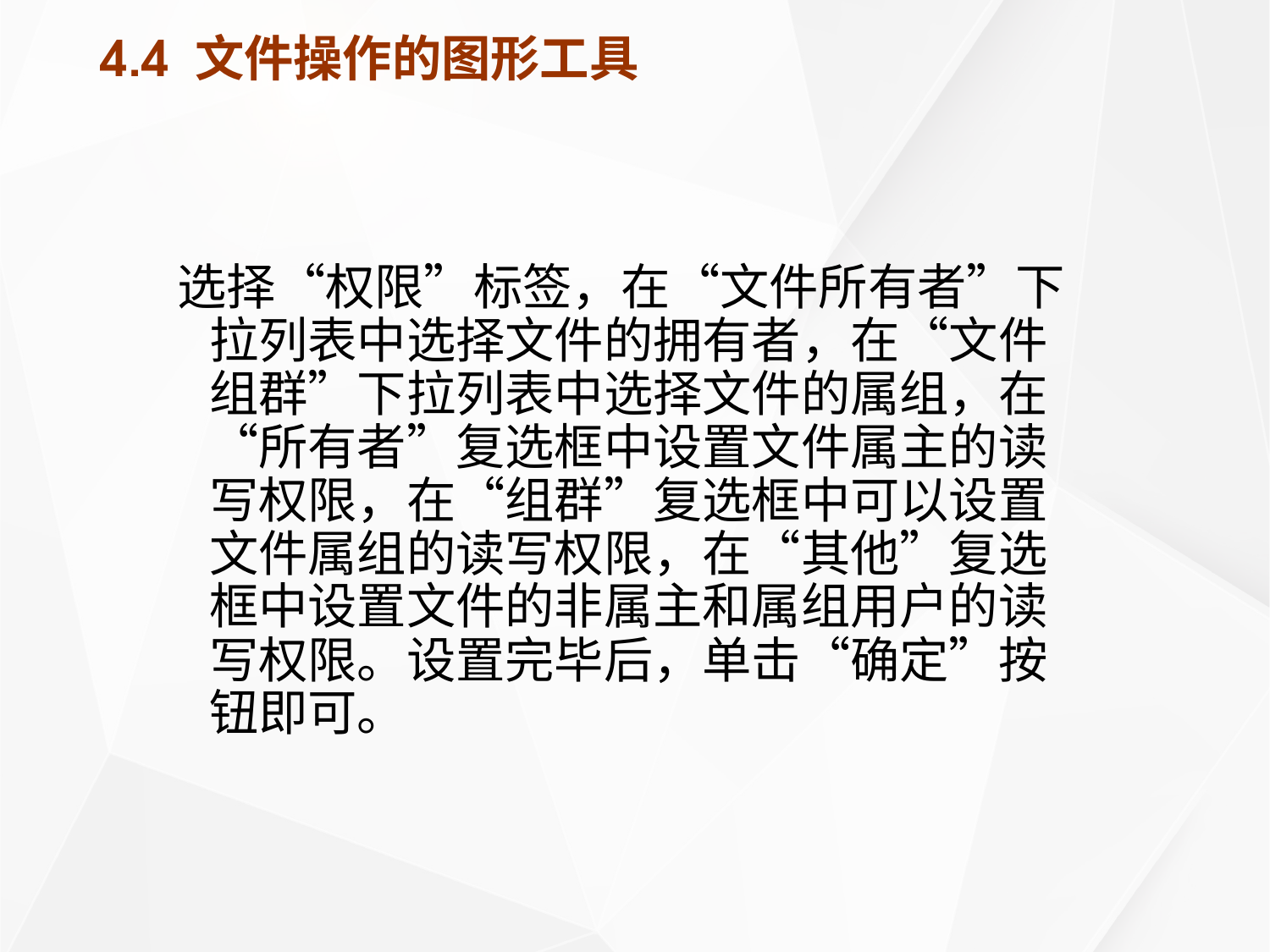

# 4.4 文件操作的图形工具
选择“权限”标签，在“文件所有者”下拉列表中选择文件的拥有者，在“文件组群”下拉列表中选择文件的属组，在“所有者”复选框中设置文件属主的读写权限，在“组群”复选框中可以设置文件属组的读写权限，在“其他”复选框中设置文件的非属主和属组用户的读写权限。设置完毕后，单击“确定”按钮即可。